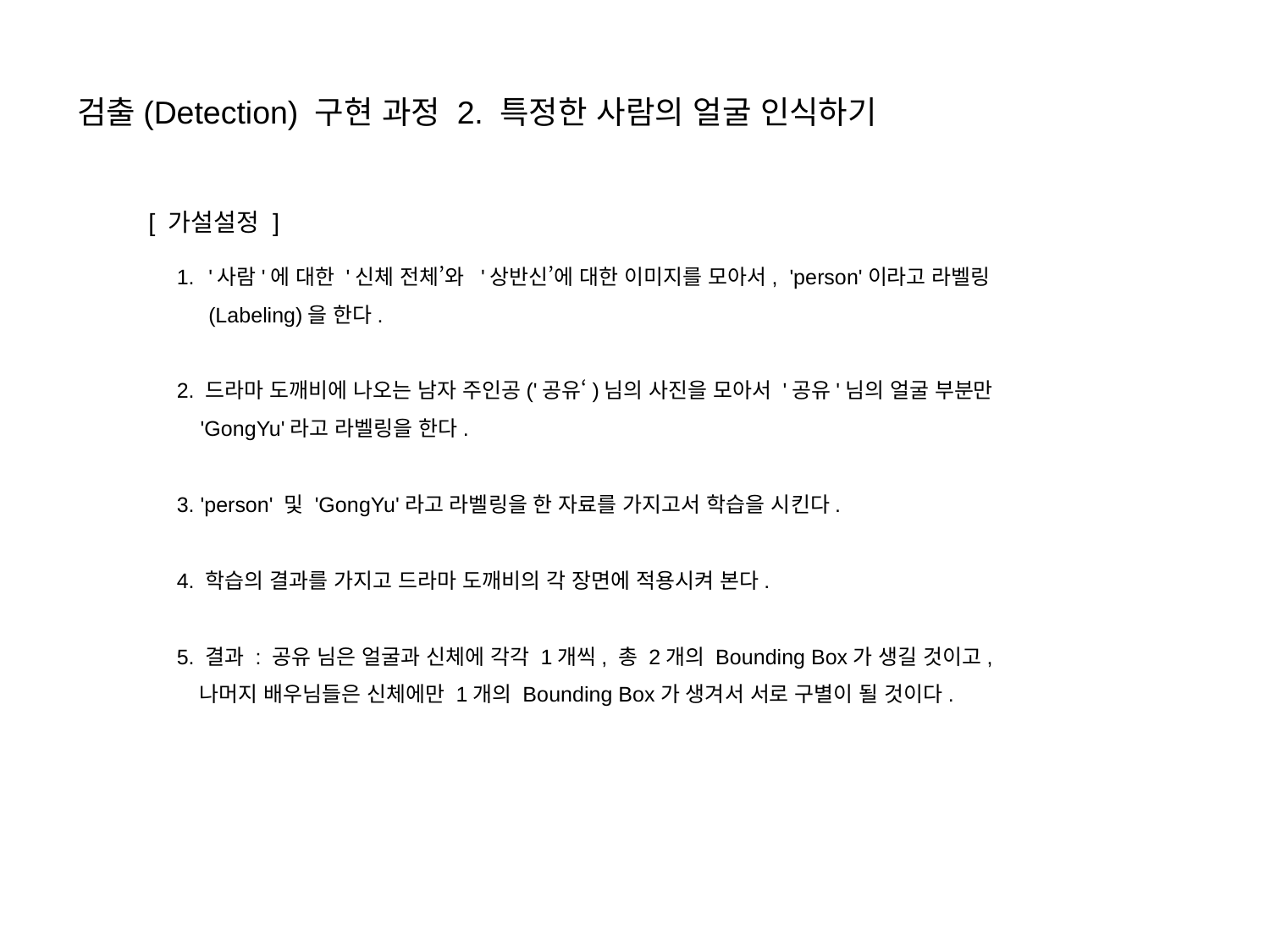

검출(Detection) 구현 과정 2. 특정한 사람의 얼굴 인식하기
[ 가설설정 ]
'사람'에 대한 '신체 전체’와  '상반신’에 대한 이미지를 모아서,  'person'이라고 라벨링 (Labeling)을 한다. ​

2. 드라마 도깨비에 나오는 남자 주인공('공유‘)님의 사진을 모아서 '공유'님의 얼굴 부분만
    'GongYu'라고 라벨링을 한다.​

3. 'person' 및 'GongYu'라고 라벨링을 한 자료를 가지고서 학습을 시킨다.​

4. 학습의 결과를 가지고 드라마 도깨비의 각 장면에 적용시켜 본다.​

5. 결과 : 공유 님은 얼굴과 신체에 각각 1개씩, 총 2개의 Bounding Box가 생길 것이고,
   나머지 배우님들은 신체에만 1개의 Bounding Box가 생겨서 서로 구별이 될 것이다.